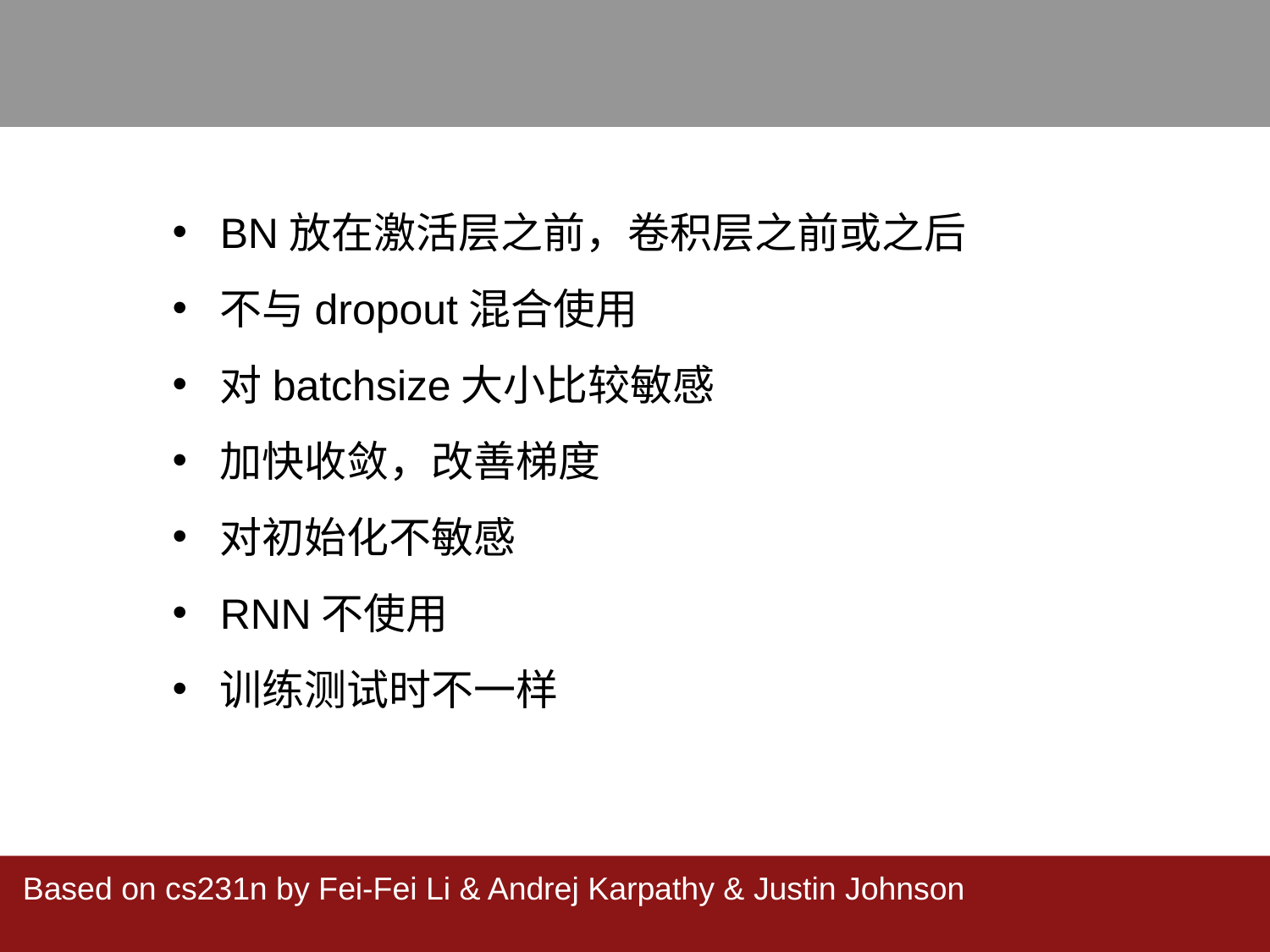

BN放在激活层之前，卷积层之前或之后
不与dropout混合使用
对batchsize大小比较敏感
加快收敛，改善梯度
对初始化不敏感
RNN不使用
训练测试时不一样